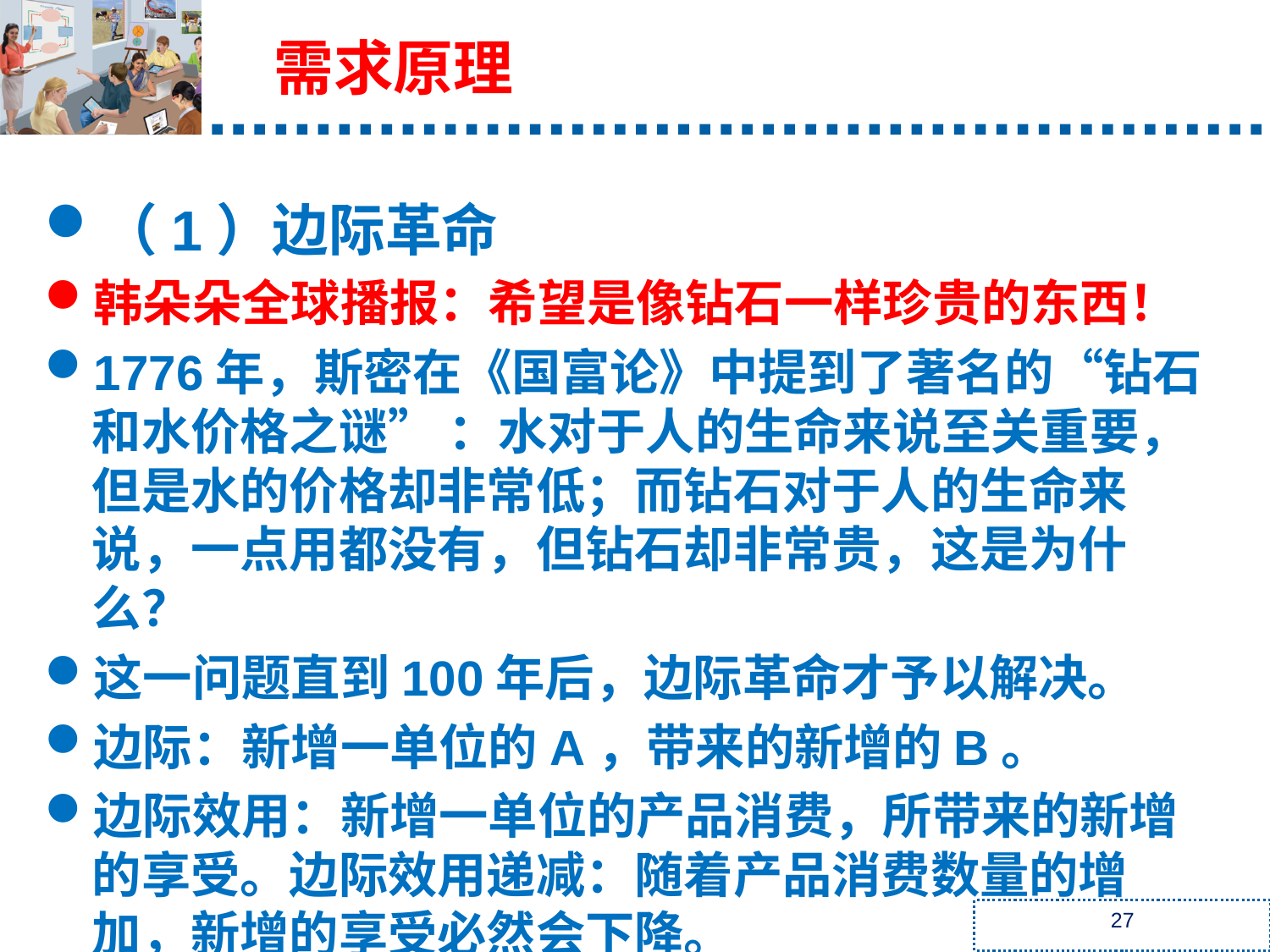

需求原理
（1）边际革命
韩朵朵全球播报：希望是像钻石一样珍贵的东西！
1776年，斯密在《国富论》中提到了著名的“钻石和水价格之谜” ：水对于人的生命来说至关重要，但是水的价格却非常低；而钻石对于人的生命来说，一点用都没有，但钻石却非常贵，这是为什么？
这一问题直到100年后，边际革命才予以解决。
边际：新增一单位的A，带来的新增的B。
边际效用：新增一单位的产品消费，所带来的新增的享受。边际效用递减：随着产品消费数量的增加，新增的享受必然会下降。

27